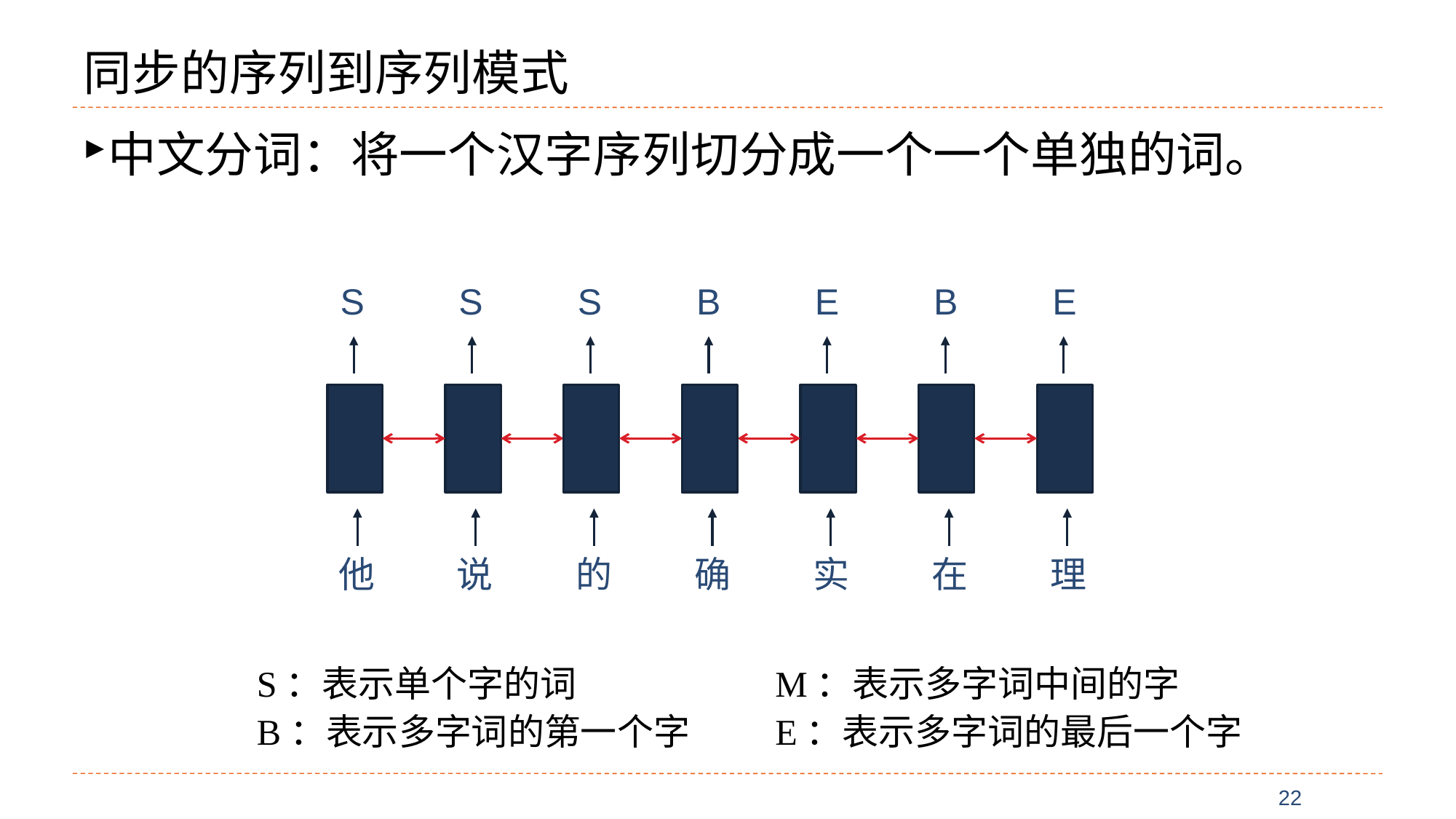

# 同步的序列到序列模式
中文分词：将一个汉字序列切分成一个一个单独的词。

S
S
S
B
E
B
E

他
说
的
确
实
在
理
S：表示单个字的词
B：表示多字词的第一个字
M：表示多字词中间的字
E：表示多字词的最后一个字